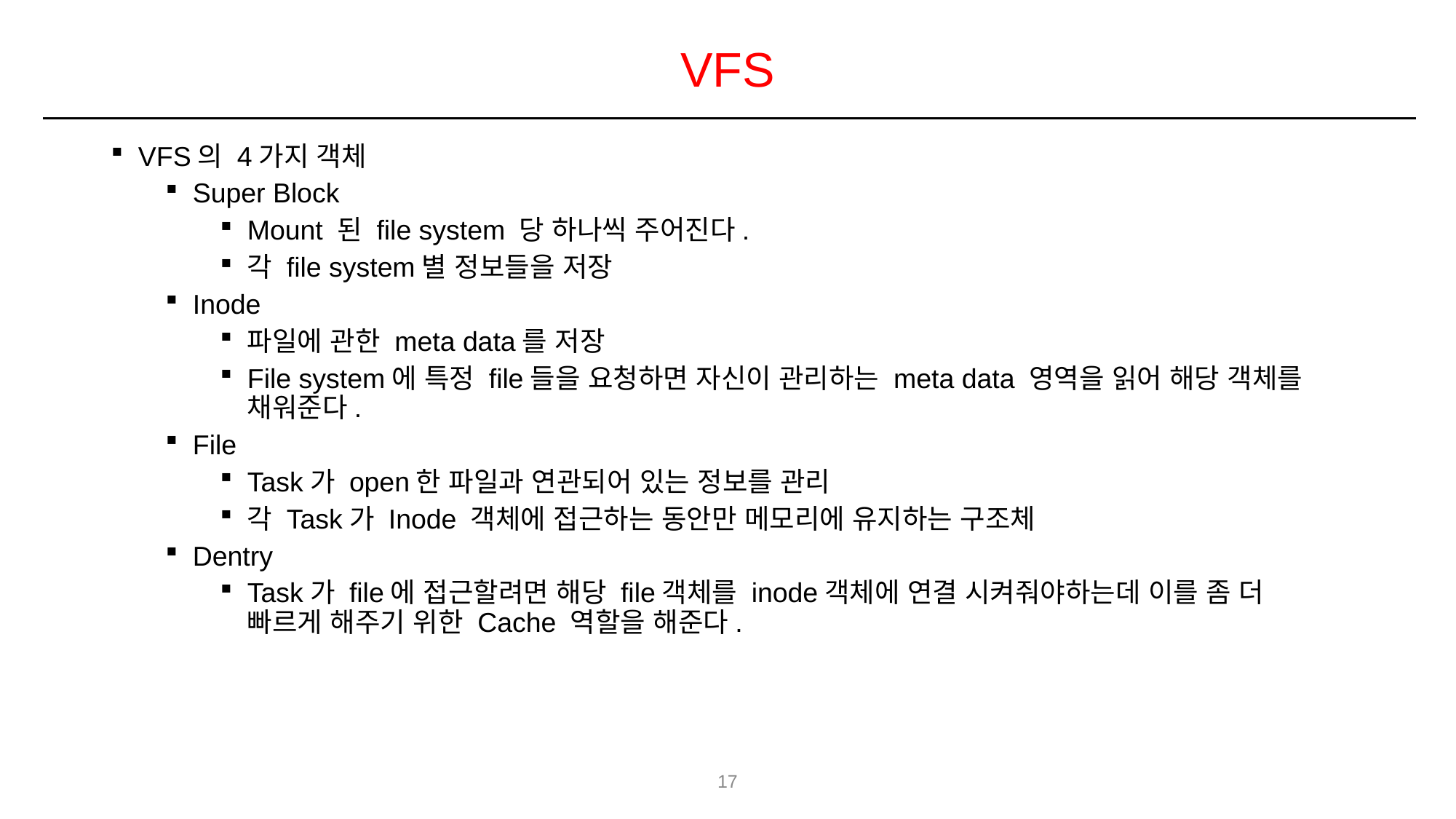

# VFS
VFS의 4가지 객체
Super Block
Mount 된 file system 당 하나씩 주어진다.
각 file system별 정보들을 저장
Inode
파일에 관한 meta data를 저장
File system에 특정 file들을 요청하면 자신이 관리하는 meta data 영역을 읽어 해당 객체를 채워준다.
File
Task가 open한 파일과 연관되어 있는 정보를 관리
각 Task가 Inode 객체에 접근하는 동안만 메모리에 유지하는 구조체
Dentry
Task가 file에 접근할려면 해당 file객체를 inode객체에 연결 시켜줘야하는데 이를 좀 더 빠르게 해주기 위한 Cache 역할을 해준다.

17